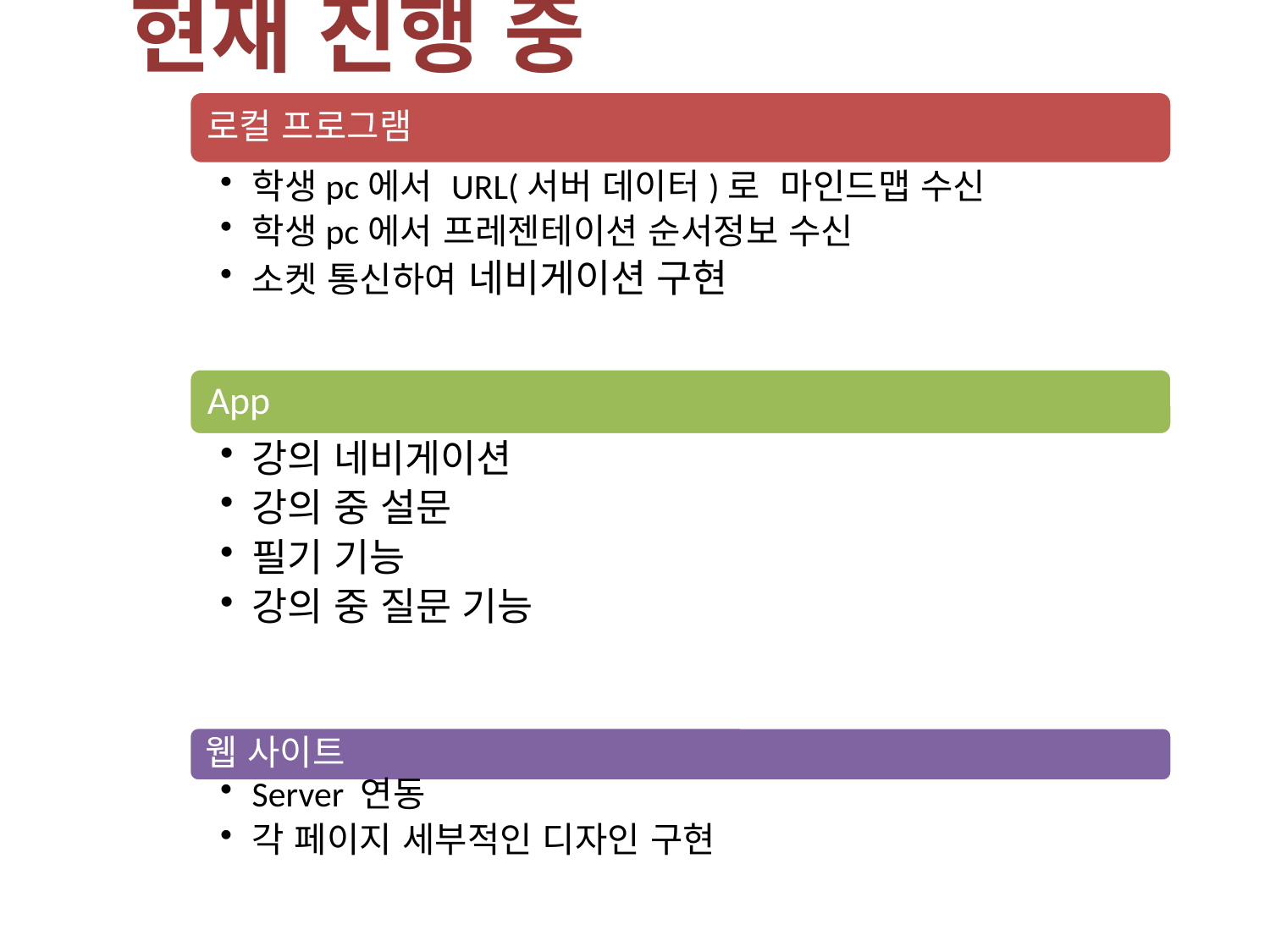

현재 진행 중
로컬 프로그램
학생pc에서 URL(서버 데이터)로  마인드맵 수신
학생pc에서 프레젠테이션 순서정보 수신
소켓 통신하여 네비게이션 구현
App
강의 네비게이션
강의 중 설문
필기 기능
강의 중 질문 기능
웹 사이트
Server 연동
각 페이지 세부적인 디자인 구현